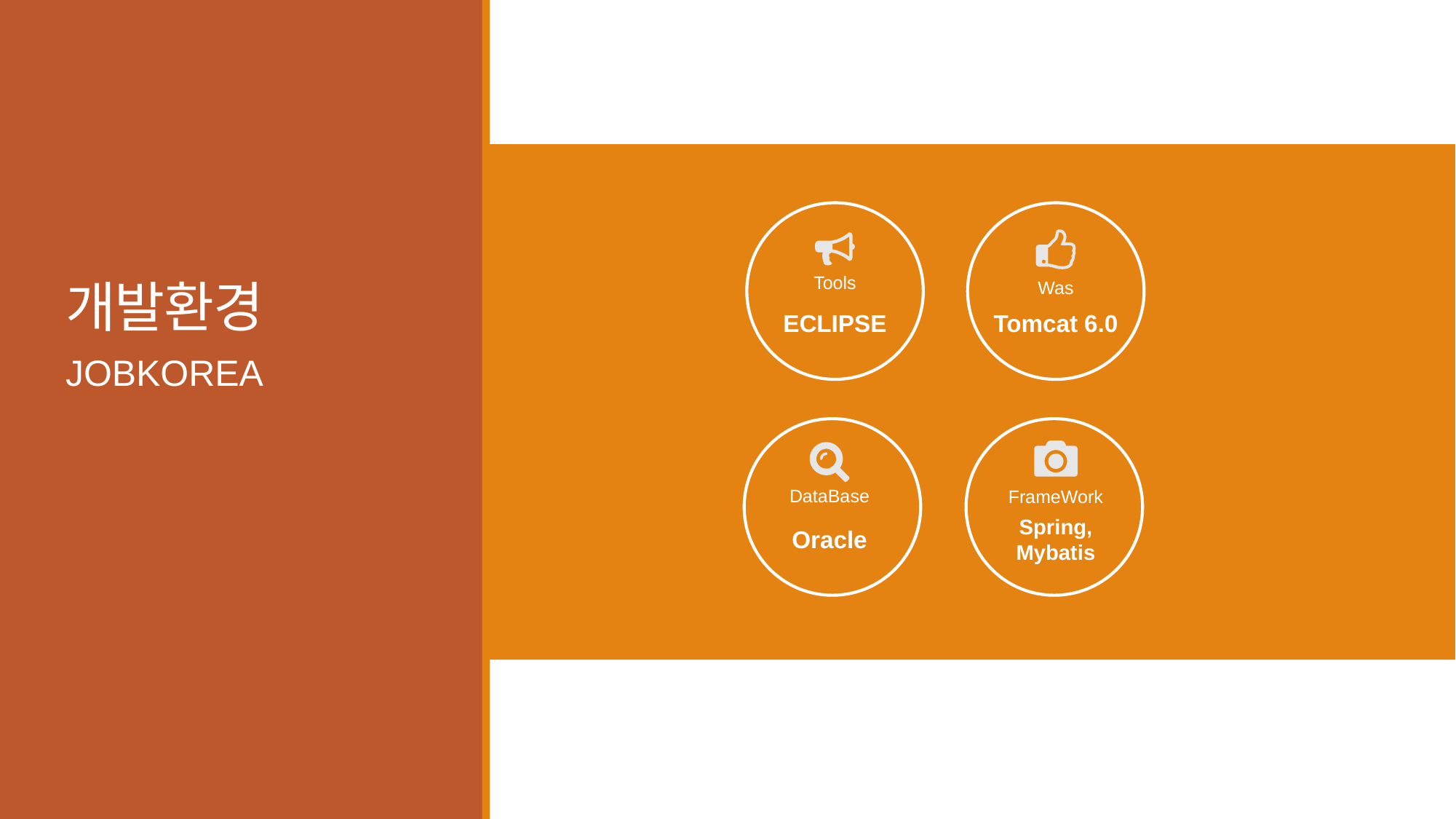

# 개발환경

Tools
ECLIPSE

Was
Tomcat 6.0
JOBKOREA

DataBase
Oracle

FrameWork
Spring,
Mybatis